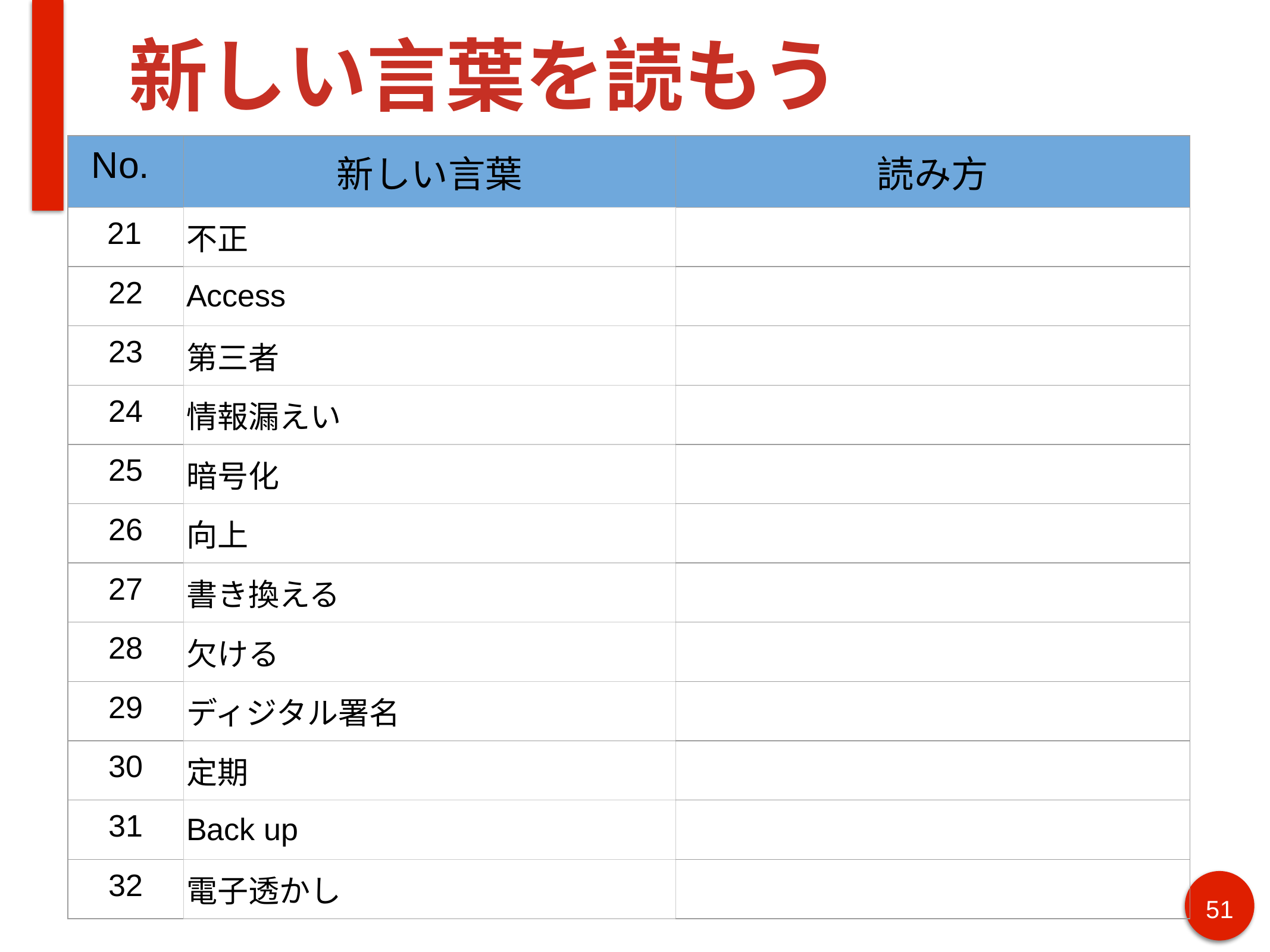

# 新しい言葉を読もう
| No. | 新しい言葉 | 読み方 |
| --- | --- | --- |
| 21 | 不正 |  |
| 22 | Access |  |
| 23 | 第三者 |  |
| 24 | 情報漏えい |  |
| 25 | 暗号化 |  |
| 26 | 向上 |  |
| 27 | 書き換える |  |
| 28 | 欠ける |  |
| 29 | ディジタル署名 |  |
| 30 | 定期 |  |
| 31 | Back up |  |
| 32 | 電子透かし |  |
51